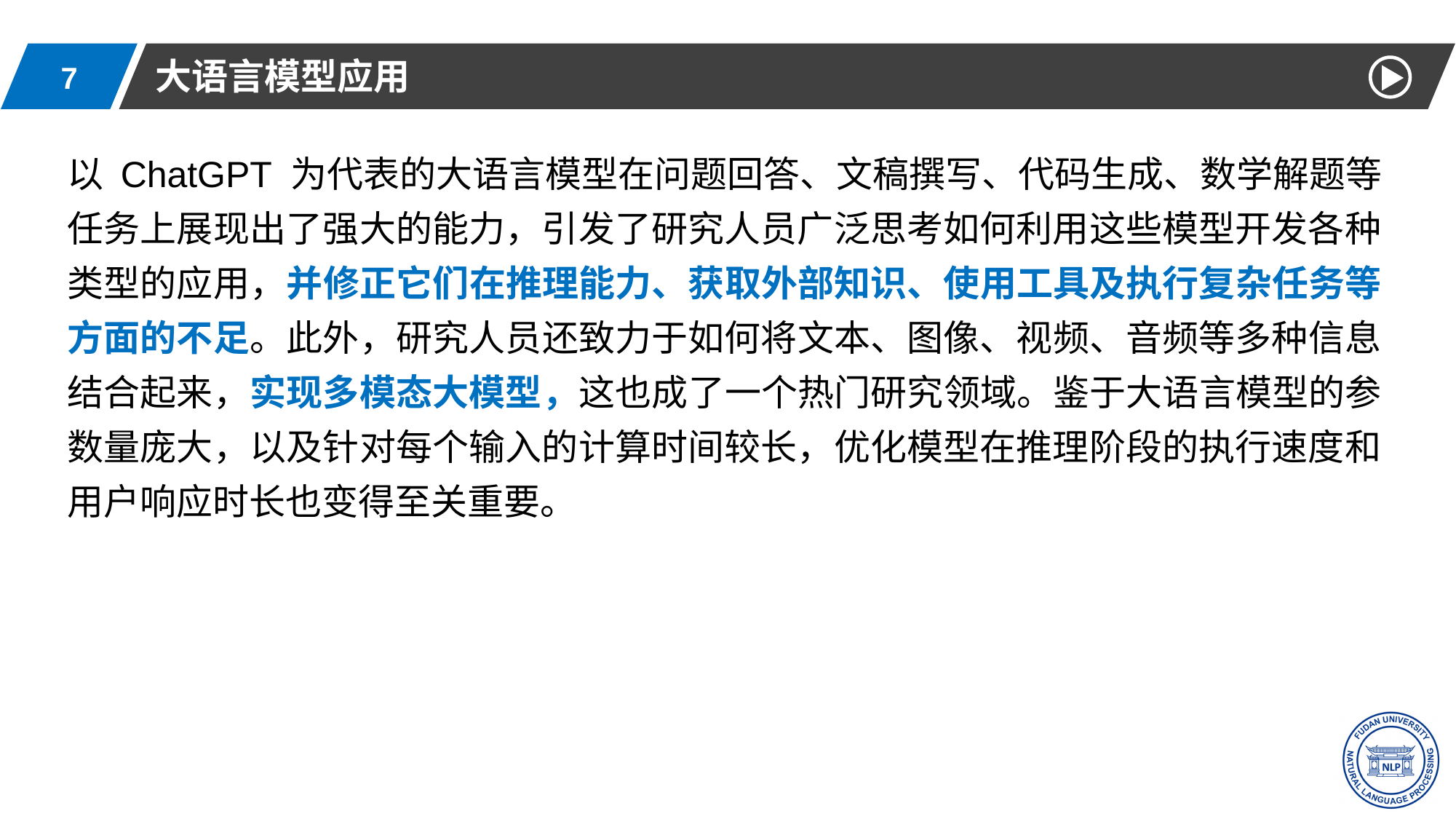

大语言模型应用
7

以 ChatGPT 为代表的大语言模型在问题回答、文稿撰写、代码生成、数学解题等任务上展现出了强大的能力，引发了研究人员广泛思考如何利用这些模型开发各种类型的应用，并修正它们在推理能力、获取外部知识、使用工具及执行复杂任务等方面的不足。此外，研究人员还致力于如何将文本、图像、视频、音频等多种信息结合起来，实现多模态大模型，这也成了一个热门研究领域。鉴于大语言模型的参数量庞大，以及针对每个输入的计算时间较长，优化模型在推理阶段的执行速度和用户响应时长也变得至关重要。
2